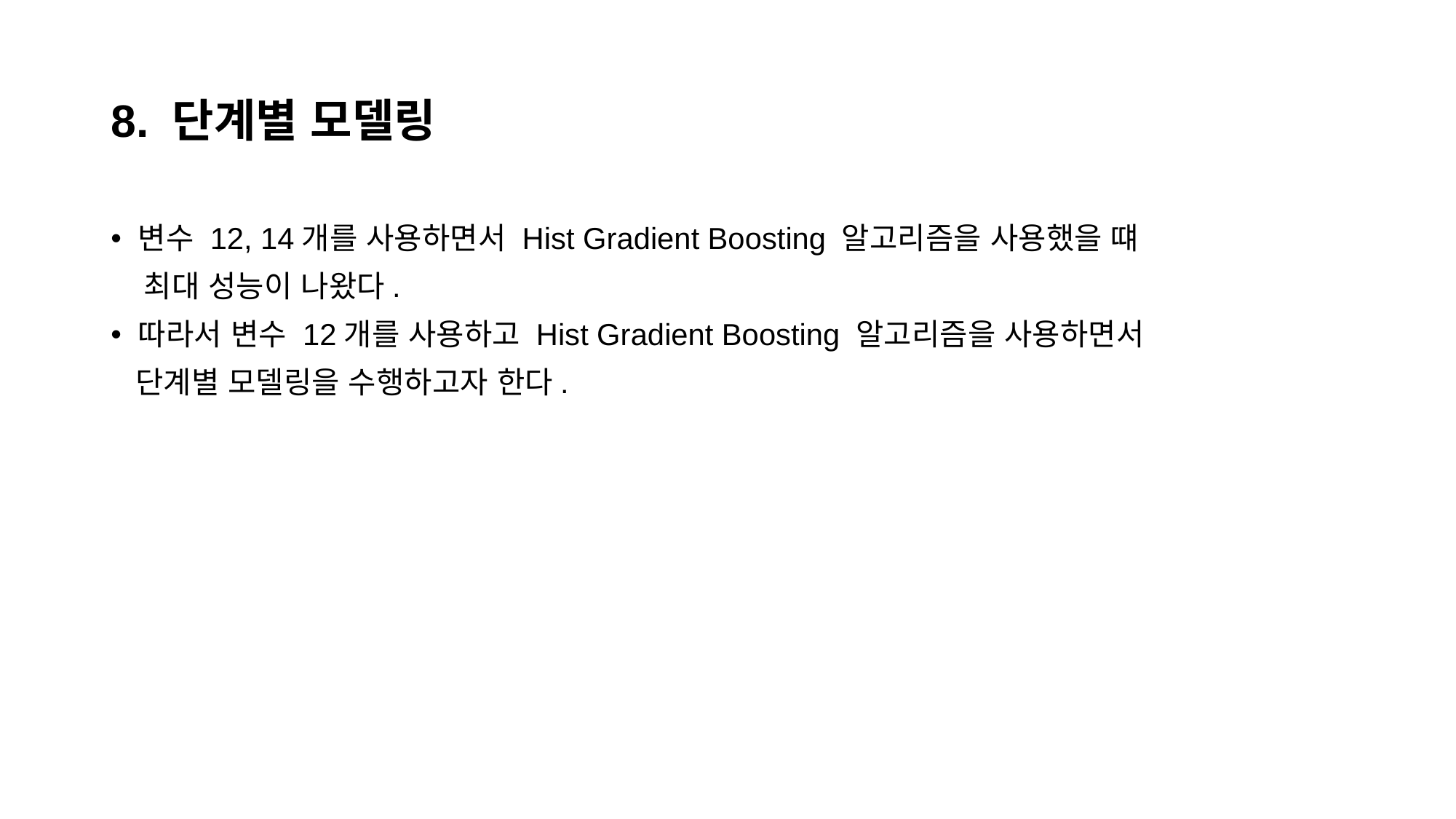

# 8. 단계별 모델링
변수 12, 14개를 사용하면서 Hist Gradient Boosting 알고리즘을 사용했을 떄
   최대 성능이 나왔다.
따라서 변수 12개를 사용하고 Hist Gradient Boosting 알고리즘을 사용하면서
  단계별 모델링을 수행하고자 한다.